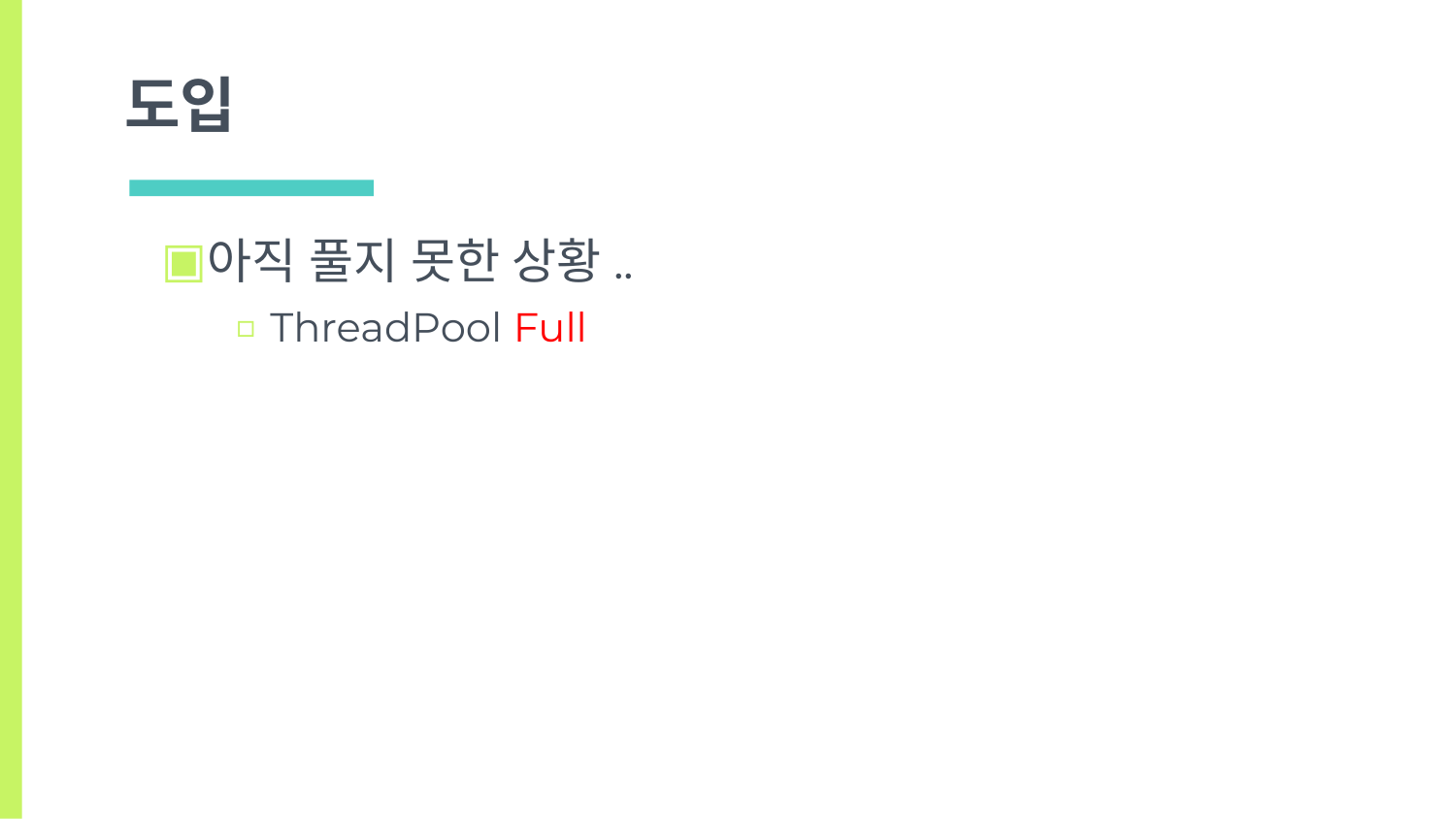

# 도입
아직 풀지 못한 상황..
ThreadPool Full